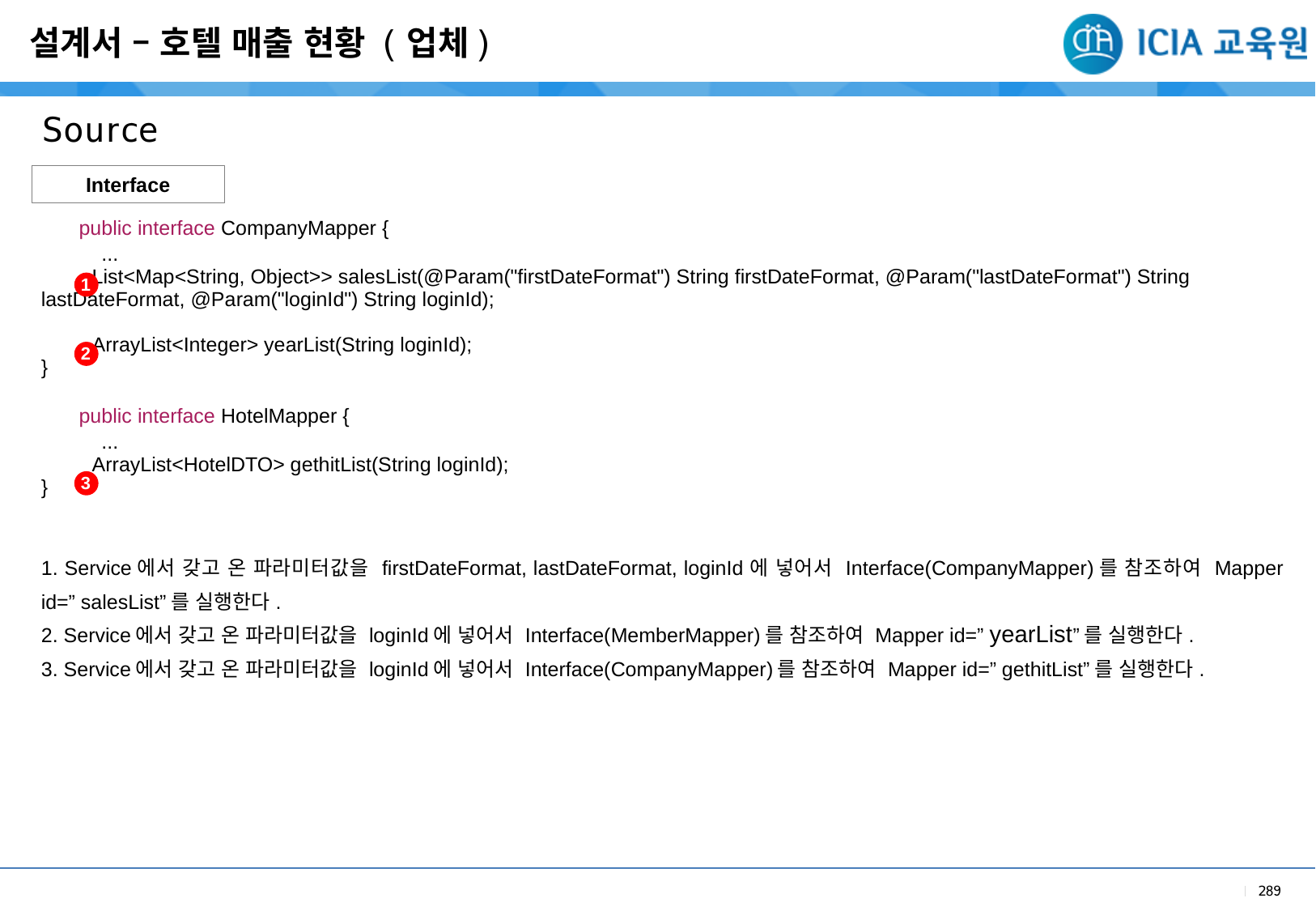

설계서 – 호텔 매출 현황 (업체)
Source
Interface
| public interface CompanyMapper { ... List<Map<String, Object>> salesList(@Param("firstDateFormat") String firstDateFormat, @Param("lastDateFormat") String lastDateFormat, @Param("loginId") String loginId); ArrayList<Integer> yearList(String loginId); } public interface HotelMapper { ... ArrayList<HotelDTO> gethitList(String loginId); } |
| --- |
| 1. Service에서 갖고 온 파라미터값을 firstDateFormat, lastDateFormat, loginId에 넣어서 Interface(CompanyMapper)를 참조하여 Mapper id=” salesList”를 실행한다. 2. Service에서 갖고 온 파라미터값을 loginId에 넣어서 Interface(MemberMapper)를 참조하여 Mapper id=” yearList”를 실행한다. |
| 3. Service에서 갖고 온 파라미터값을 loginId에 넣어서 Interface(CompanyMapper)를 참조하여 Mapper id=” gethitList”를 실행한다. |
1

2

3